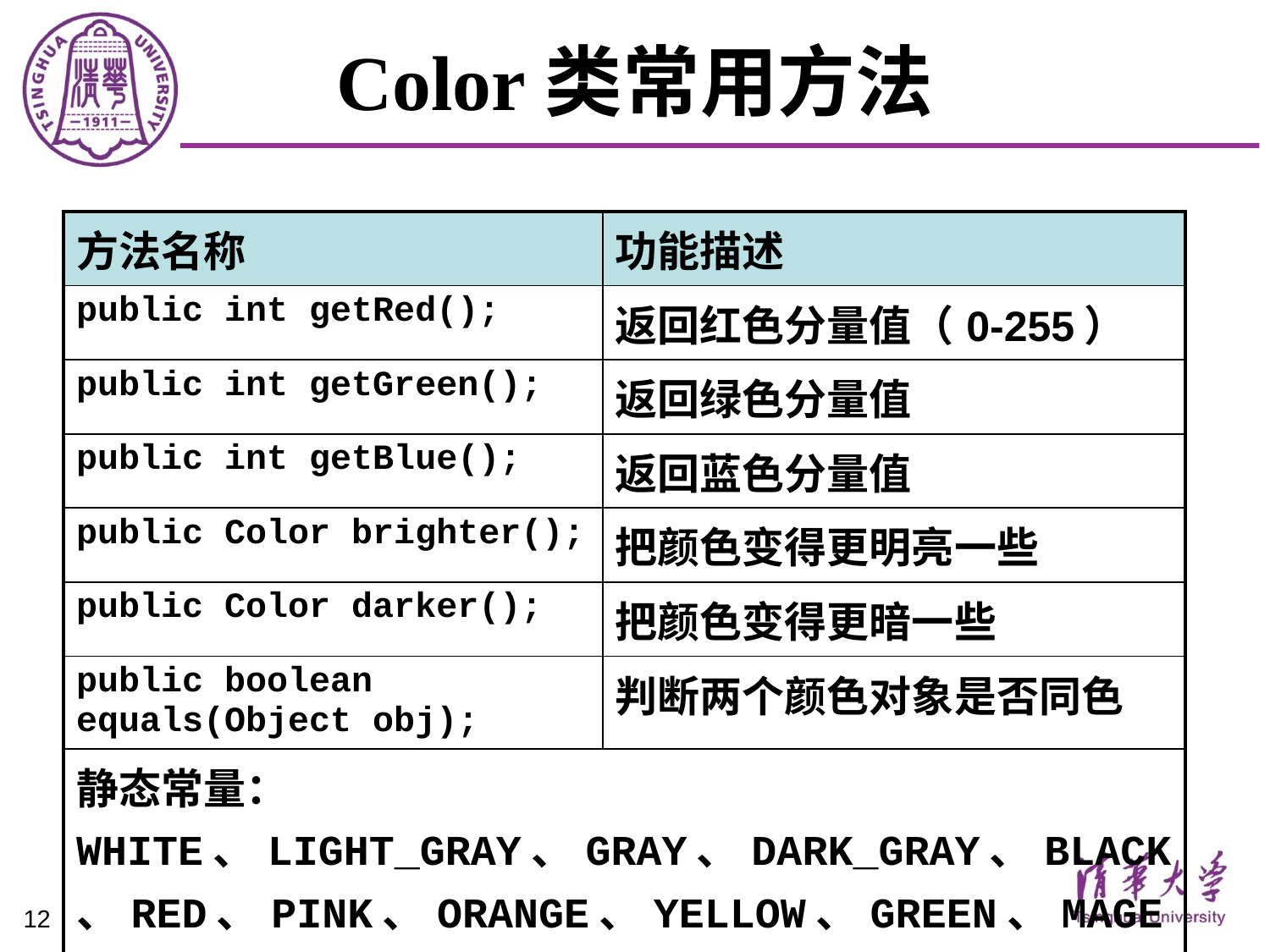

# Color类常用方法
| 方法名称 | 功能描述 |
| --- | --- |
| public int getRed(); | 返回红色分量值（0-255） |
| public int getGreen(); | 返回绿色分量值 |
| public int getBlue(); | 返回蓝色分量值 |
| public Color brighter(); | 把颜色变得更明亮一些 |
| public Color darker(); | 把颜色变得更暗一些 |
| public boolean equals(Object obj); | 判断两个颜色对象是否同色 |
| 静态常量：WHITE、LIGHT\_GRAY、GRAY、DARK\_GRAY、BLACK、RED、PINK、ORANGE、YELLOW、GREEN、MAGENTA、CYAN、BLUE |  |
12